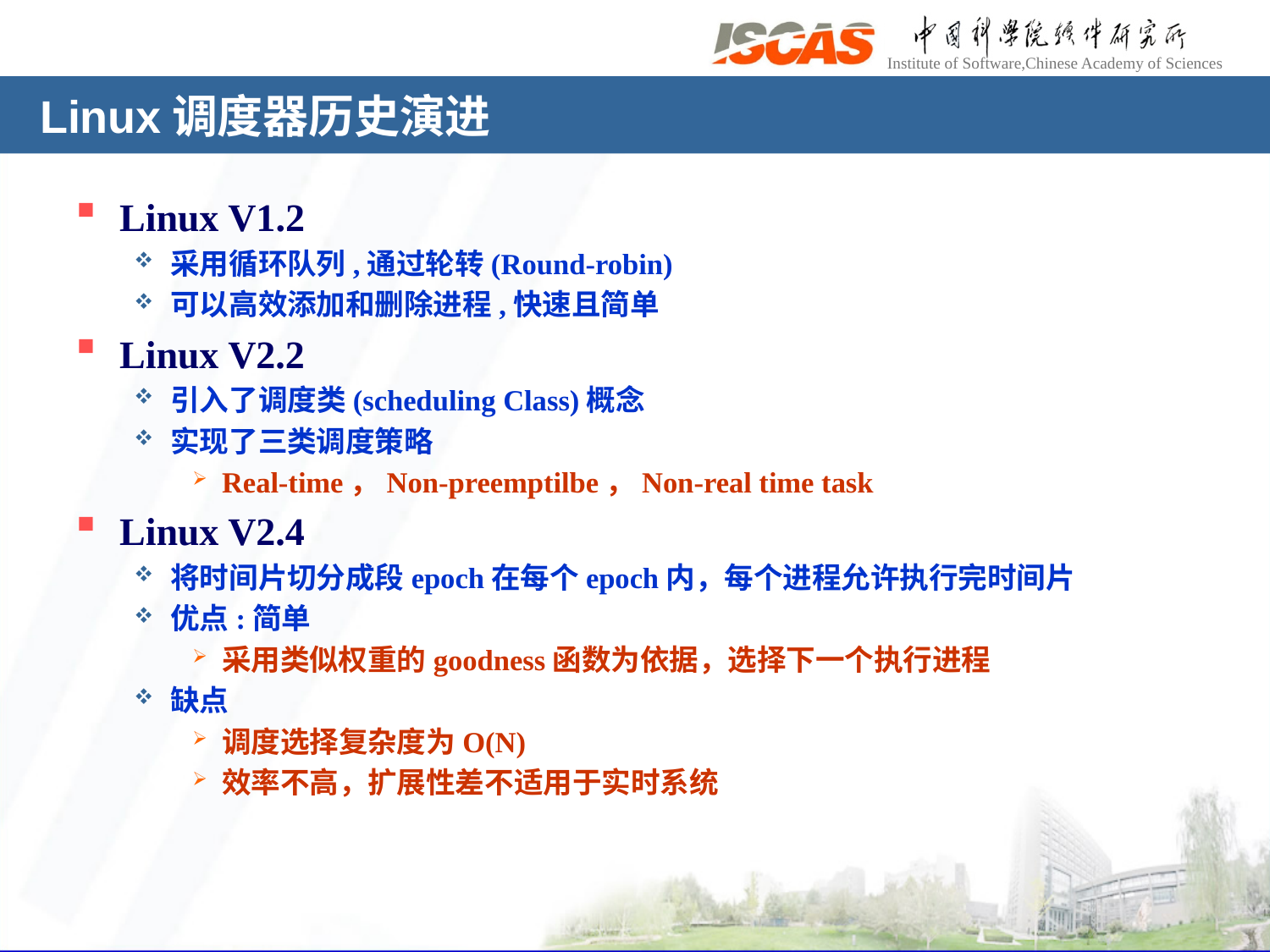

# Linux调度器历史演进
Linux V1.2
采用循环队列,通过轮转(Round-robin)
可以高效添加和删除进程,快速且简单
Linux V2.2
引入了调度类(scheduling Class)概念
实现了三类调度策略
Real-time，Non-preemptilbe，Non-real time task
Linux V2.4
将时间片切分成段epoch在每个epoch内，每个进程允许执行完时间片
优点:简单
采用类似权重的goodness函数为依据，选择下一个执行进程
缺点
调度选择复杂度为O(N)
效率不高，扩展性差不适用于实时系统